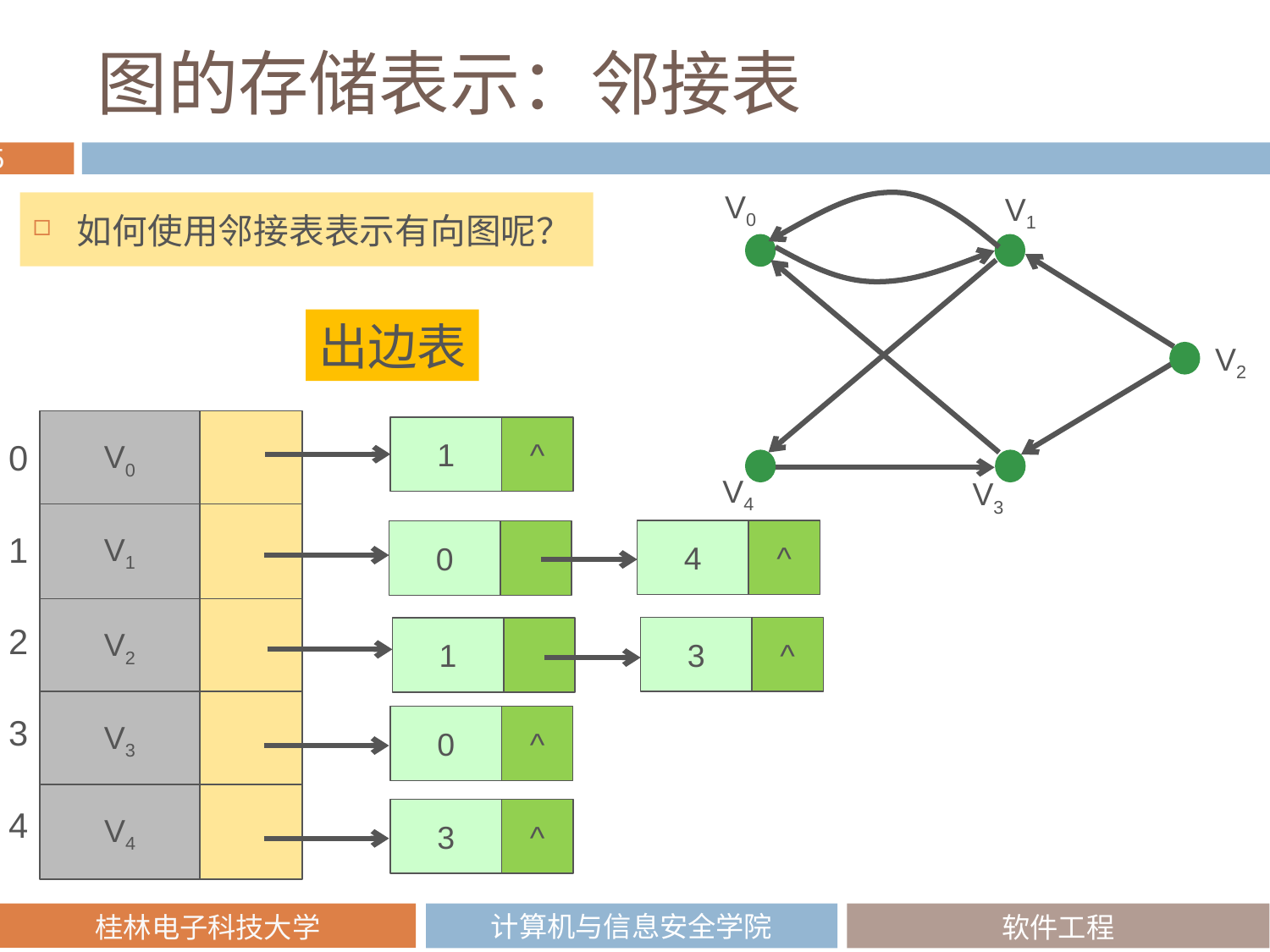

# 图的存储表示：邻接表
V0
V1

如何使用邻接表表示有向图呢？

出边表
V2

V0
^
1
0

1

2

3

4

V4
V3

V1
^
4

0

V2
^
3

1

V3
^
0

V4
^
3